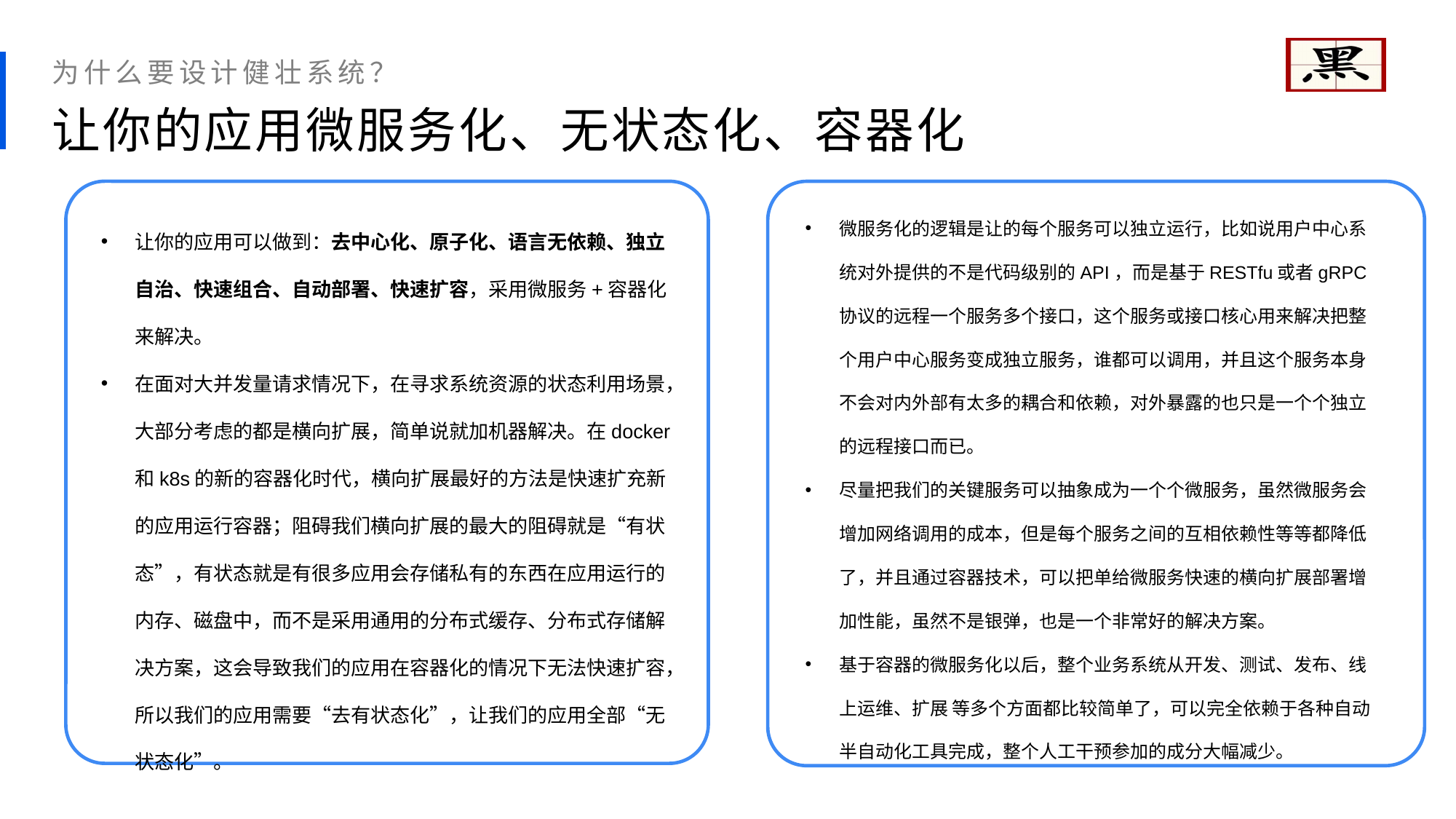

为什么要设计健壮系统？

让你的应用微服务化、无状态化、容器化

微服务化的逻辑是让的每个服务可以独立运行，比如说用户中心系统对外提供的不是代码级别的API，而是基于RESTfu或者gRPC协议的远程一个服务多个接口，这个服务或接口核心用来解决把整个用户中心服务变成独立服务，谁都可以调用，并且这个服务本身不会对内外部有太多的耦合和依赖，对外暴露的也只是一个个独立的远程接口而已。
尽量把我们的关键服务可以抽象成为一个个微服务，虽然微服务会增加网络调用的成本，但是每个服务之间的互相依赖性等等都降低了，并且通过容器技术，可以把单给微服务快速的横向扩展部署增加性能，虽然不是银弹，也是一个非常好的解决方案。
基于容器的微服务化以后，整个业务系统从开发、测试、发布、线上运维、扩展 等多个方面都比较简单了，可以完全依赖于各种自动半自动化工具完成，整个人工干预参加的成分大幅减少。
让你的应用可以做到：去中心化、原子化、语言无依赖、独立自治、快速组合、自动部署、快速扩容，采用微服务+容器化来解决。
在面对大并发量请求情况下，在寻求系统资源的状态利用场景，大部分考虑的都是横向扩展，简单说就加机器解决。在docker和k8s的新的容器化时代，横向扩展最好的方法是快速扩充新的应用运行容器；阻碍我们横向扩展的最大的阻碍就是“有状态”，有状态就是有很多应用会存储私有的东西在应用运行的内存、磁盘中，而不是采用通用的分布式缓存、分布式存储解决方案，这会导致我们的应用在容器化的情况下无法快速扩容，所以我们的应用需要“去有状态化”，让我们的应用全部“无状态化”。